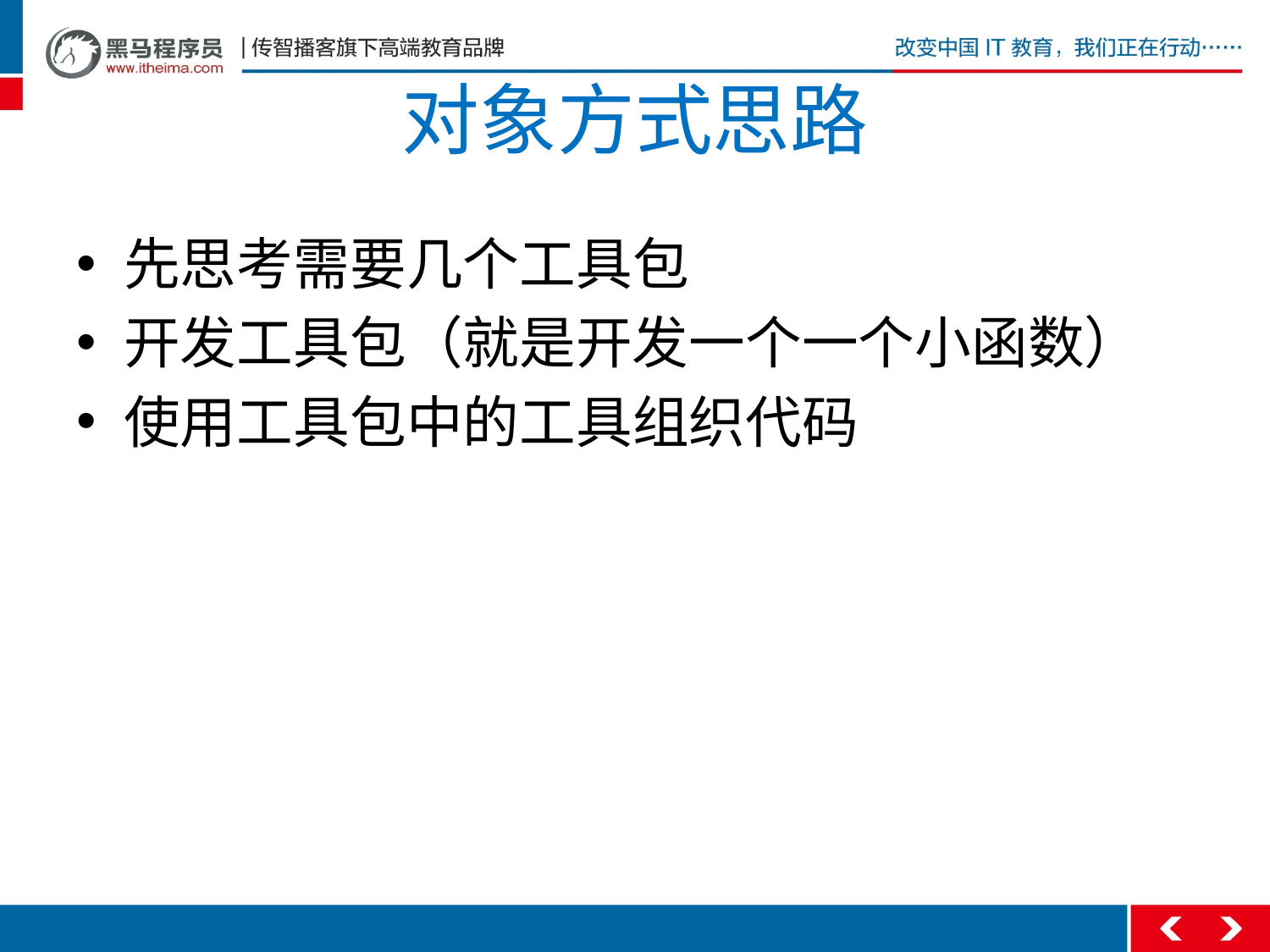

# 对象方式思路
先思考需要几个工具包
开发工具包（就是开发一个一个小函数）
使用工具包中的工具组织代码